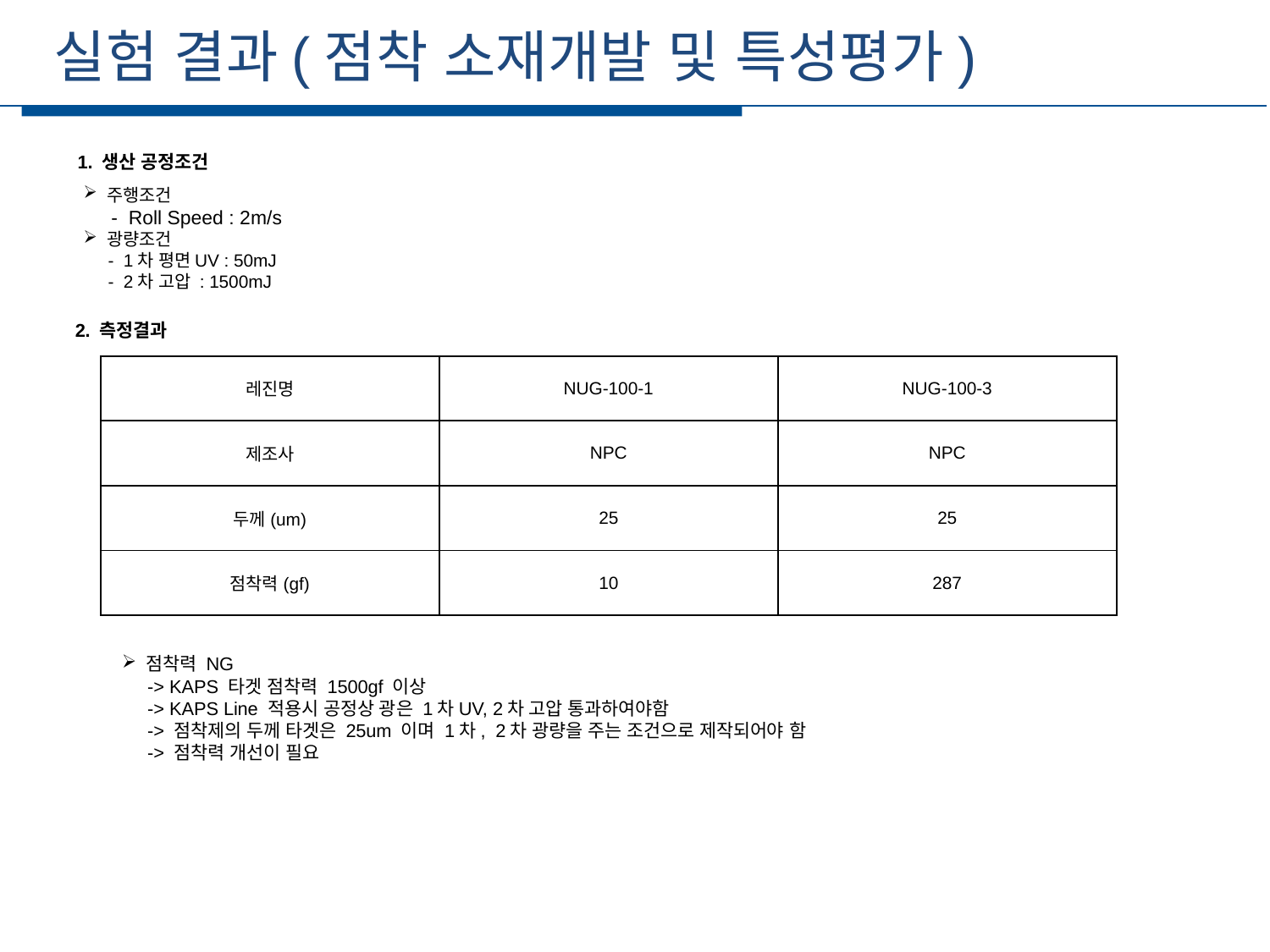

실험 결과(점착 소재개발 및 특성평가)
세부일정

1. 생산 공정조건
주행조건
     -  Roll Speed : 2m/s
광량조건
     -  1차 평면UV : 50mJ
     -  2차 고압 : 1500mJ
2. 측정결과
| 레진명 | NUG-100-1 | NUG-100-3 |
| --- | --- | --- |
| 제조사 | NPC | NPC |
| 두께(um) | 25 | 25 |
| 점착력(gf) | 10 | 287 |
점착력 NG
     -> KAPS 타겟 점착력 1500gf 이상
     -> KAPS Line 적용시 공정상 광은 1차UV, 2차 고압 통과하여야함
     -> 점착제의 두께 타겟은 25um 이며 1차,  2차 광량을 주는 조건으로 제작되어야 함
     -> 점착력 개선이 필요